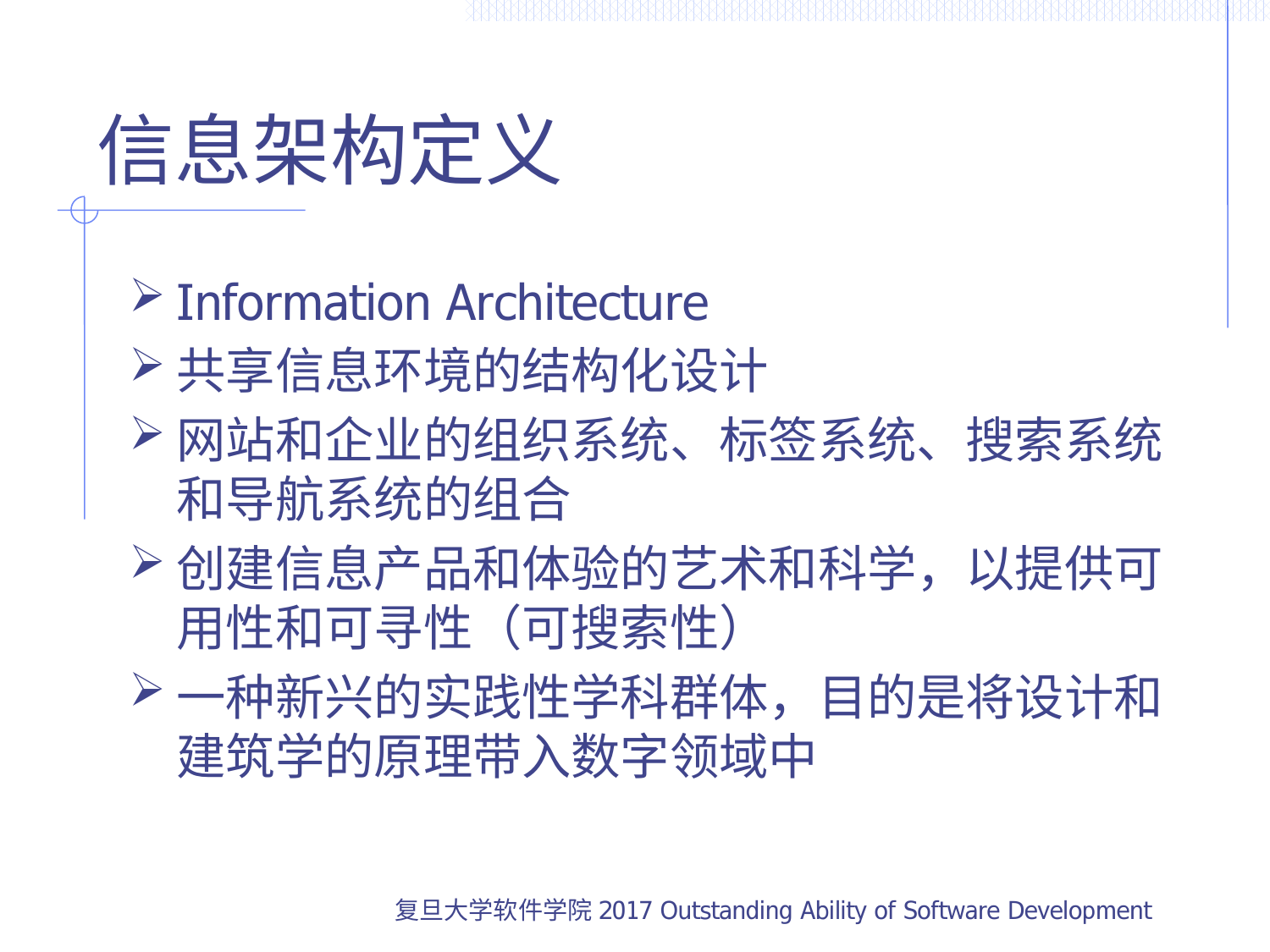

# 信息架构定义
Information Architecture
共享信息环境的结构化设计
网站和企业的组织系统、标签系统、搜索系统和导航系统的组合
创建信息产品和体验的艺术和科学，以提供可用性和可寻性（可搜索性）
一种新兴的实践性学科群体，目的是将设计和建筑学的原理带入数字领域中